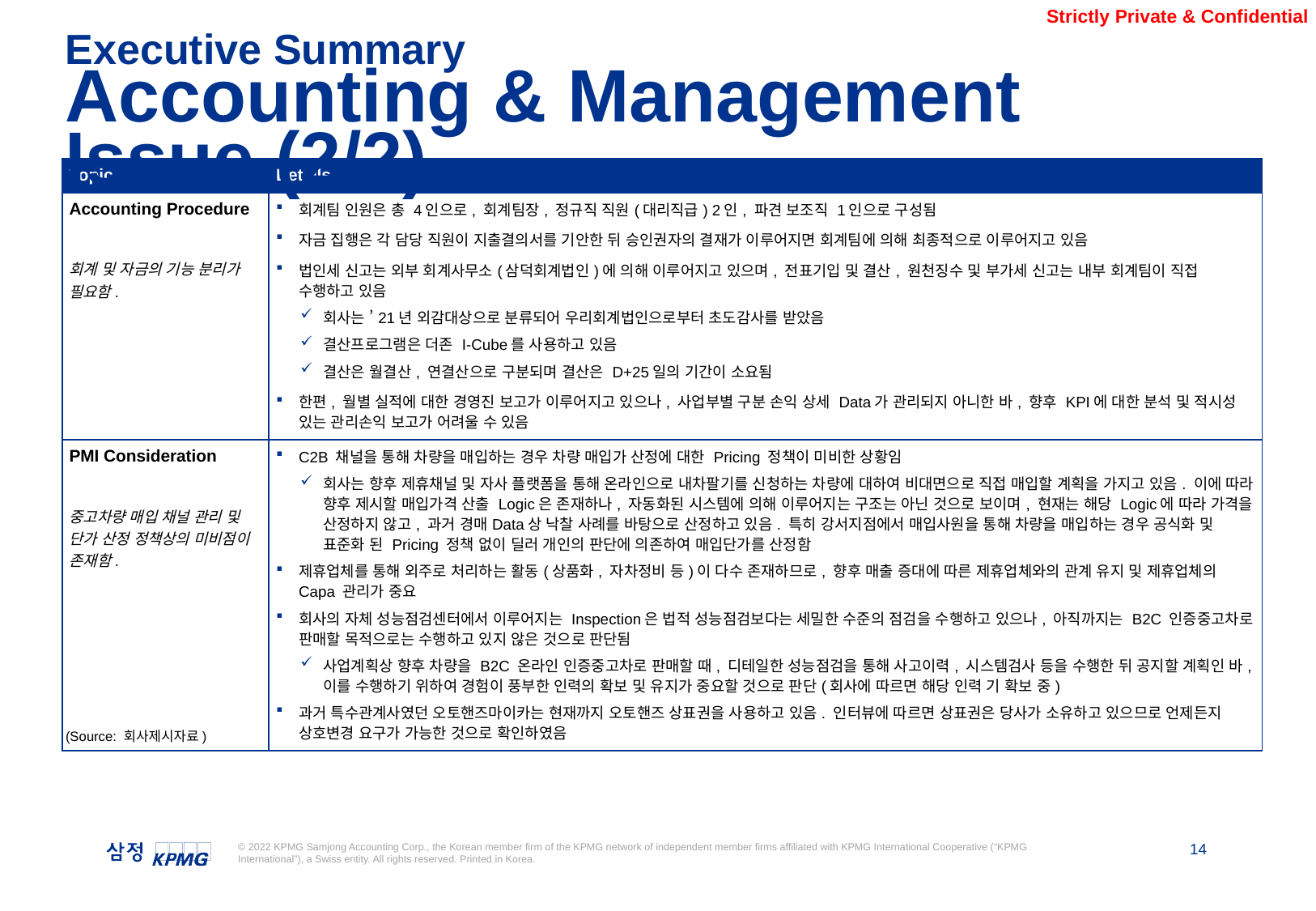

Executive Summary
Accounting & Management Issue (2/2)
| Topic | Details |
| --- | --- |
| Accounting Procedure 회계 및 자금의 기능 분리가 필요함. | 회계팀 인원은 총 4인으로, 회계팀장, 정규직 직원(대리직급) 2인, 파견 보조직 1인으로 구성됨 자금 집행은 각 담당 직원이 지출결의서를 기안한 뒤 승인권자의 결재가 이루어지면 회계팀에 의해 최종적으로 이루어지고 있음 법인세 신고는 외부 회계사무소(삼덕회계법인)에 의해 이루어지고 있으며, 전표기입 및 결산, 원천징수 및 부가세 신고는 내부 회계팀이 직접 수행하고 있음 회사는 ’21년 외감대상으로 분류되어 우리회계법인으로부터 초도감사를 받았음 결산프로그램은 더존 I-Cube를 사용하고 있음 결산은 월결산, 연결산으로 구분되며 결산은 D+25일의 기간이 소요됨 한편, 월별 실적에 대한 경영진 보고가 이루어지고 있으나, 사업부별 구분 손익 상세 Data가 관리되지 아니한 바, 향후 KPI에 대한 분석 및 적시성 있는 관리손익 보고가 어려울 수 있음 |
| PMI Consideration 중고차량 매입 채널 관리 및 단가 산정 정책상의 미비점이 존재함. | C2B 채널을 통해 차량을 매입하는 경우 차량 매입가 산정에 대한 Pricing 정책이 미비한 상황임 회사는 향후 제휴채널 및 자사 플랫폼을 통해 온라인으로 내차팔기를 신청하는 차량에 대하여 비대면으로 직접 매입할 계획을 가지고 있음. 이에 따라 향후 제시할 매입가격 산출 Logic은 존재하나, 자동화된 시스템에 의해 이루어지는 구조는 아닌 것으로 보이며, 현재는 해당 Logic에 따라 가격을 산정하지 않고, 과거 경매Data상 낙찰 사례를 바탕으로 산정하고 있음. 특히 강서지점에서 매입사원을 통해 차량을 매입하는 경우 공식화 및 표준화 된 Pricing 정책 없이 딜러 개인의 판단에 의존하여 매입단가를 산정함 제휴업체를 통해 외주로 처리하는 활동(상품화, 자차정비 등)이 다수 존재하므로, 향후 매출 증대에 따른 제휴업체와의 관계 유지 및 제휴업체의 Capa 관리가 중요 회사의 자체 성능점검센터에서 이루어지는 Inspection은 법적 성능점검보다는 세밀한 수준의 점검을 수행하고 있으나, 아직까지는 B2C 인증중고차로 판매할 목적으로는 수행하고 있지 않은 것으로 판단됨 사업계획상 향후 차량을 B2C 온라인 인증중고차로 판매할 때, 디테일한 성능점검을 통해 사고이력, 시스템검사 등을 수행한 뒤 공지할 계획인 바, 이를 수행하기 위하여 경험이 풍부한 인력의 확보 및 유지가 중요할 것으로 판단(회사에 따르면 해당 인력 기 확보 중) 과거 특수관계사였던 오토핸즈마이카는 현재까지 오토핸즈 상표권을 사용하고 있음. 인터뷰에 따르면 상표권은 당사가 소유하고 있으므로 언제든지 상호변경 요구가 가능한 것으로 확인하였음 |
(Source: 회사제시자료)